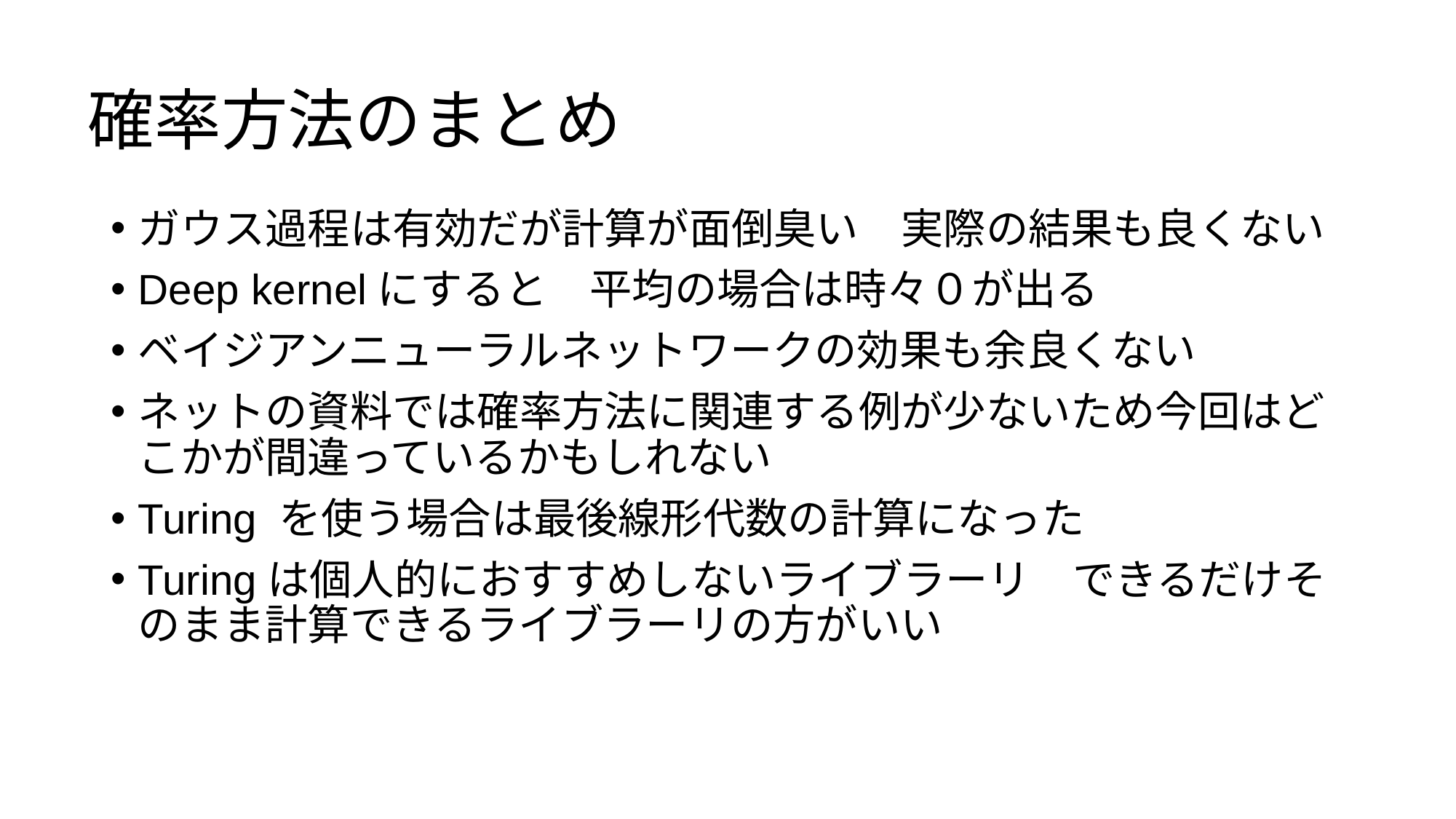

# 確率方法のまとめ
ガウス過程は有効だが計算が面倒臭い　実際の結果も良くない
Deep kernelにすると　平均の場合は時々０が出る
ベイジアンニューラルネットワークの効果も余良くない
ネットの資料では確率方法に関連する例が少ないため今回はどこかが間違っているかもしれない
Turing を使う場合は最後線形代数の計算になった
Turingは個人的におすすめしないライブラーリ　できるだけそのまま計算できるライブラーリの方がいい